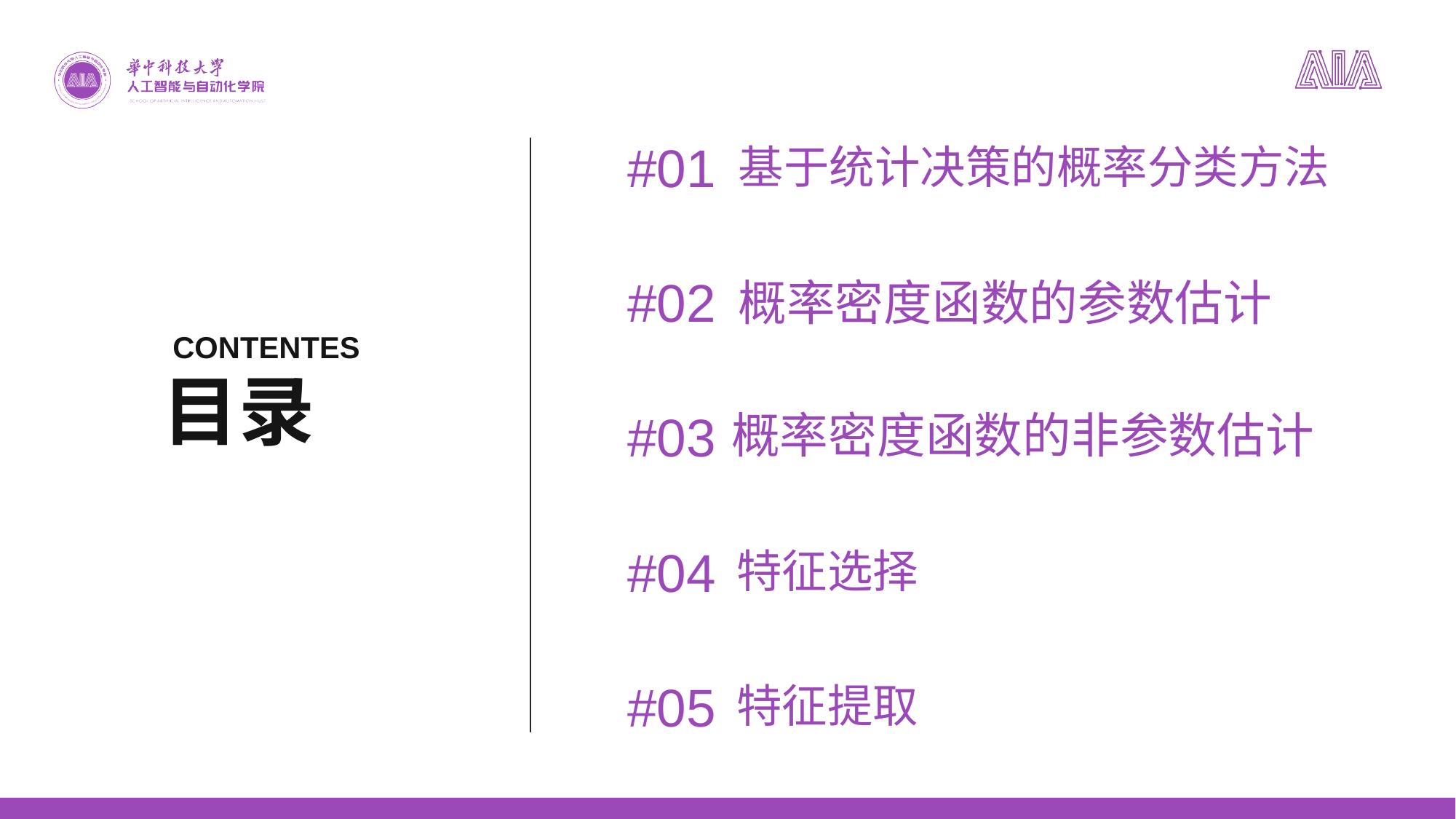

#01
基于统计决策的概率分类方法
#02
概率密度函数的参数估计
CONTENTES
目录
#03
概率密度函数的非参数估计
#04
特征选择
#05
特征提取